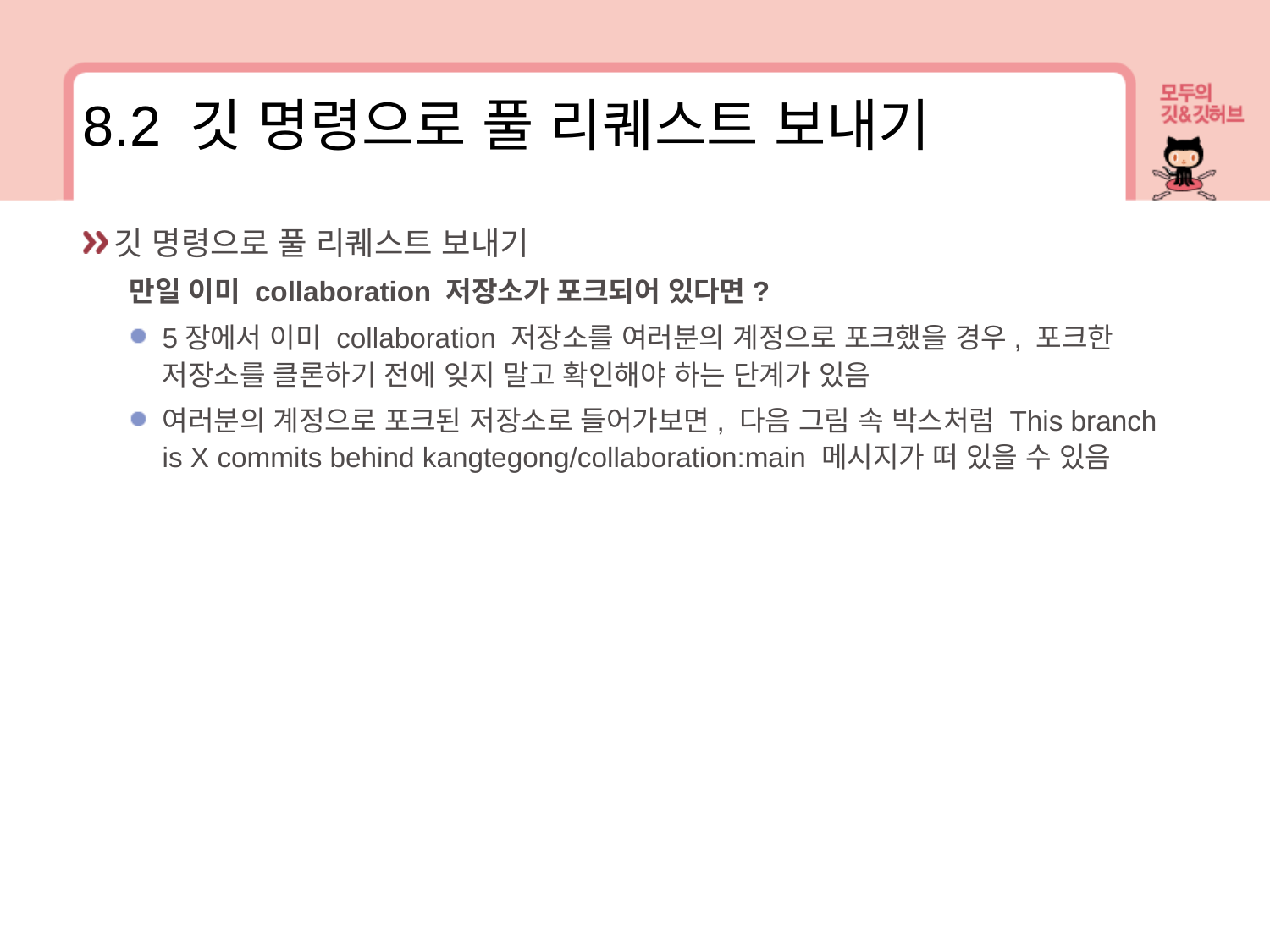

8.2 깃 명령으로 풀 리퀘스트 보내기
깃 명령으로 풀 리퀘스트 보내기
만일 이미 collaboration 저장소가 포크되어 있다면?
5장에서 이미 collaboration 저장소를 여러분의 계정으로 포크했을 경우, 포크한 저장소를 클론하기 전에 잊지 말고 확인해야 하는 단계가 있음
여러분의 계정으로 포크된 저장소로 들어가보면, 다음 그림 속 박스처럼 This branch is X commits behind kangtegong/collaboration:main 메시지가 떠 있을 수 있음